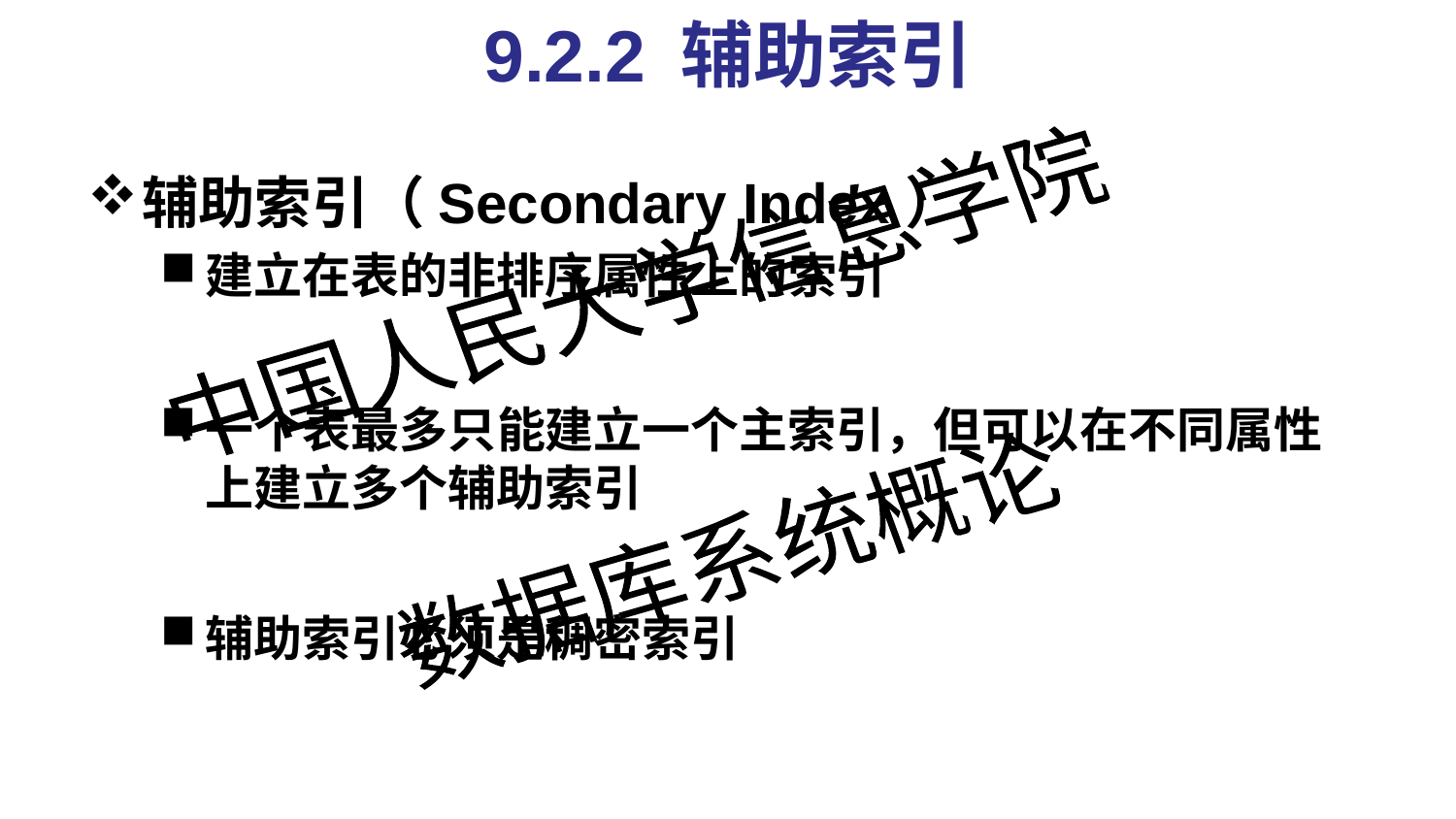

101
# 9.2.2 辅助索引
辅助索引（Secondary Index）
建立在表的非排序属性上的索引

一个表最多只能建立一个主索引，但可以在不同属性上建立多个辅助索引

辅助索引必须是稠密索引